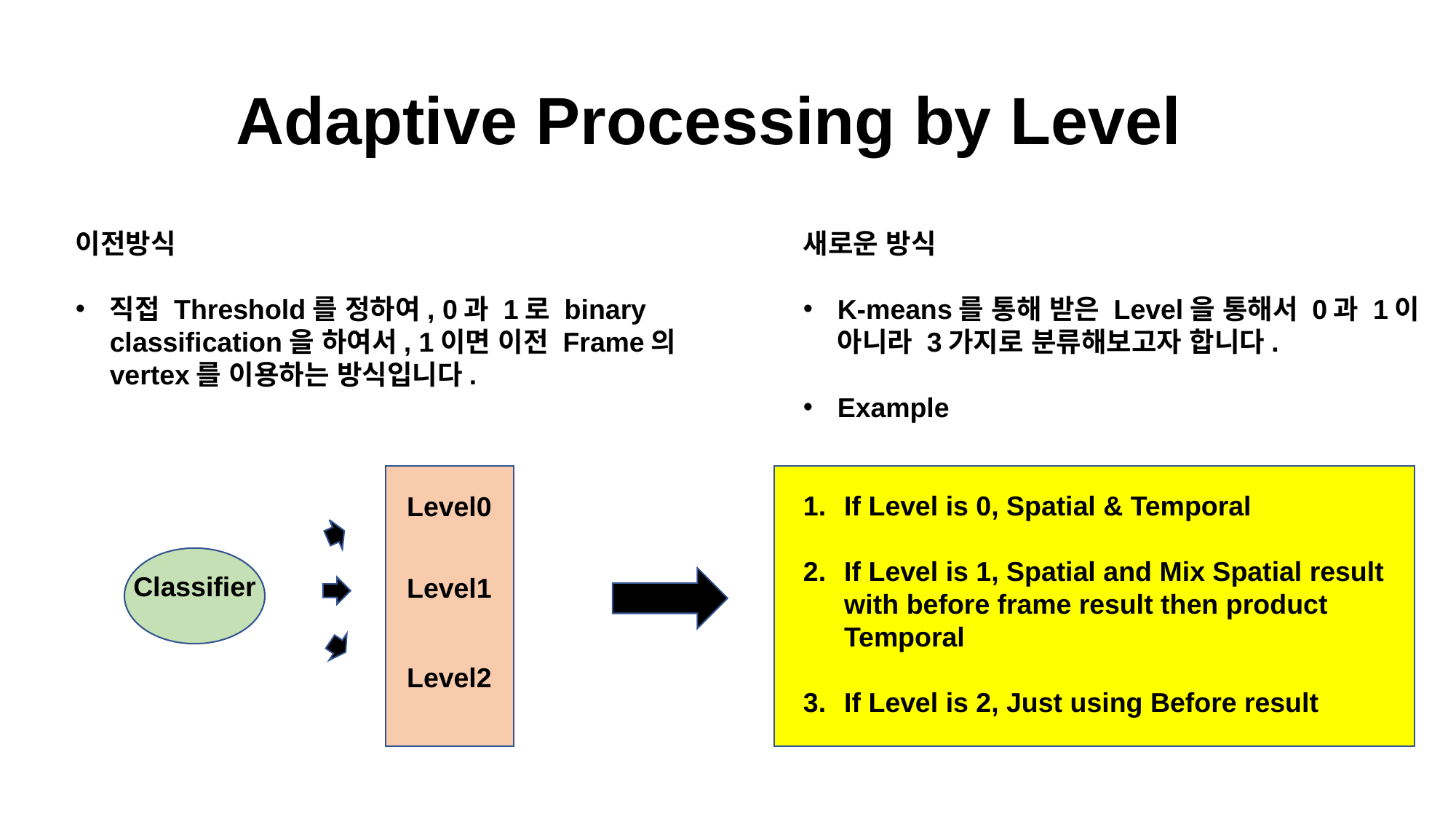

# Adaptive Processing by Level
이전방식

직접 Threshold를 정하여, 0과 1로 binary classification을 하여서, 1이면 이전 Frame의 vertex를 이용하는 방식입니다.
새로운 방식

K-means를 통해 받은 Level을 통해서 0과 1이 아니라 3가지로 분류해보고자 합니다.

Example

If Level is 0, Spatial & Temporal

If Level is 1, Spatial and Mix Spatial result with before frame result then product Temporal

If Level is 2, Just using Before result

Level0

Classifier
Level1

Level2